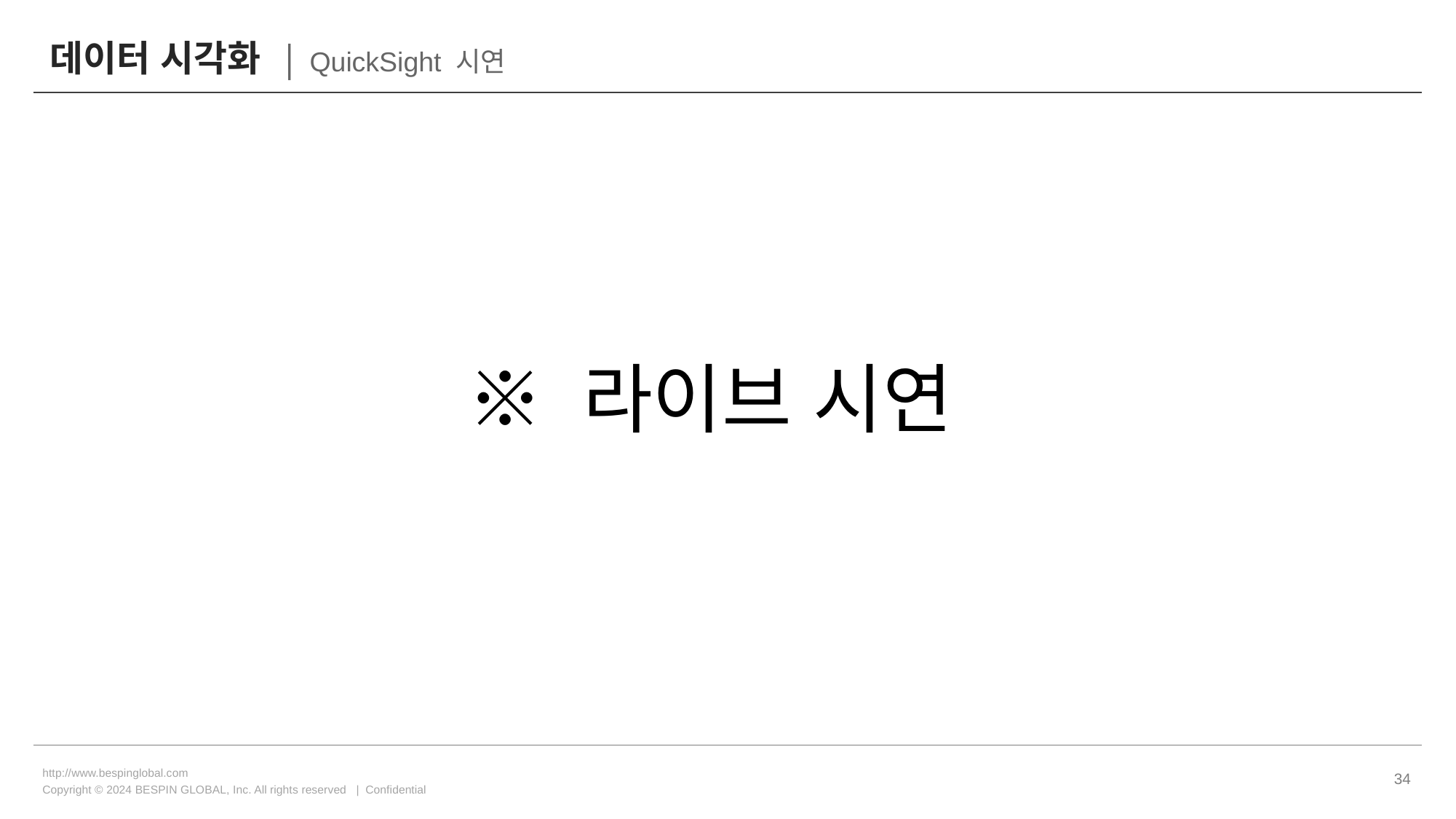

# 데이터 시각화 | QuickSight 시연
※ 라이브 시연